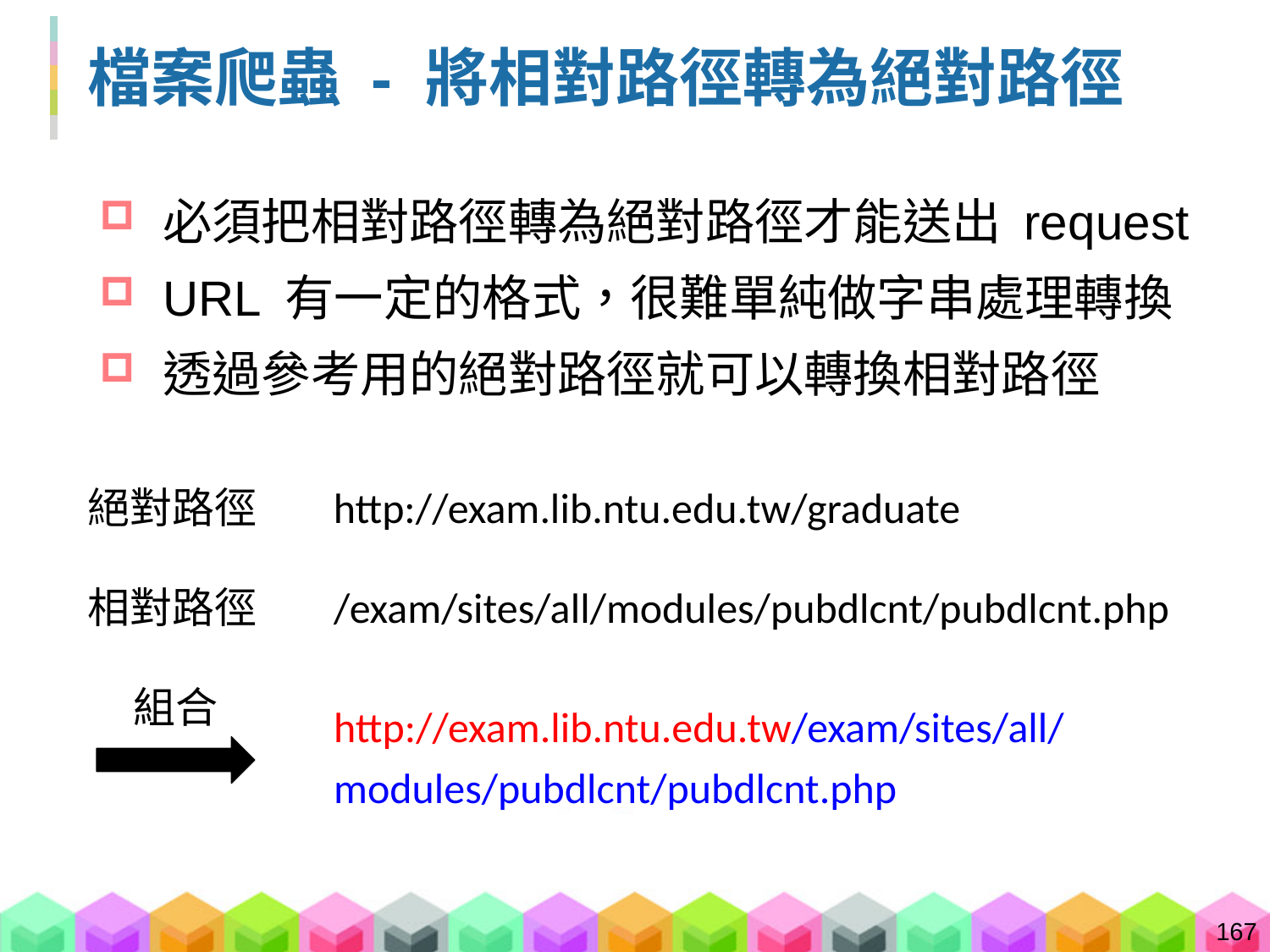

# 檔案爬蟲 - 將相對路徑轉為絕對路徑
必須把相對路徑轉為絕對路徑才能送出 request
URL 有一定的格式，很難單純做字串處理轉換
透過參考用的絕對路徑就可以轉換相對路徑
絕對路徑
http://exam.lib.ntu.edu.tw/graduate
相對路徑
/exam/sites/all/modules/pubdlcnt/pubdlcnt.php
組合
http://exam.lib.ntu.edu.tw/exam/sites/all/modules/pubdlcnt/pubdlcnt.php

167